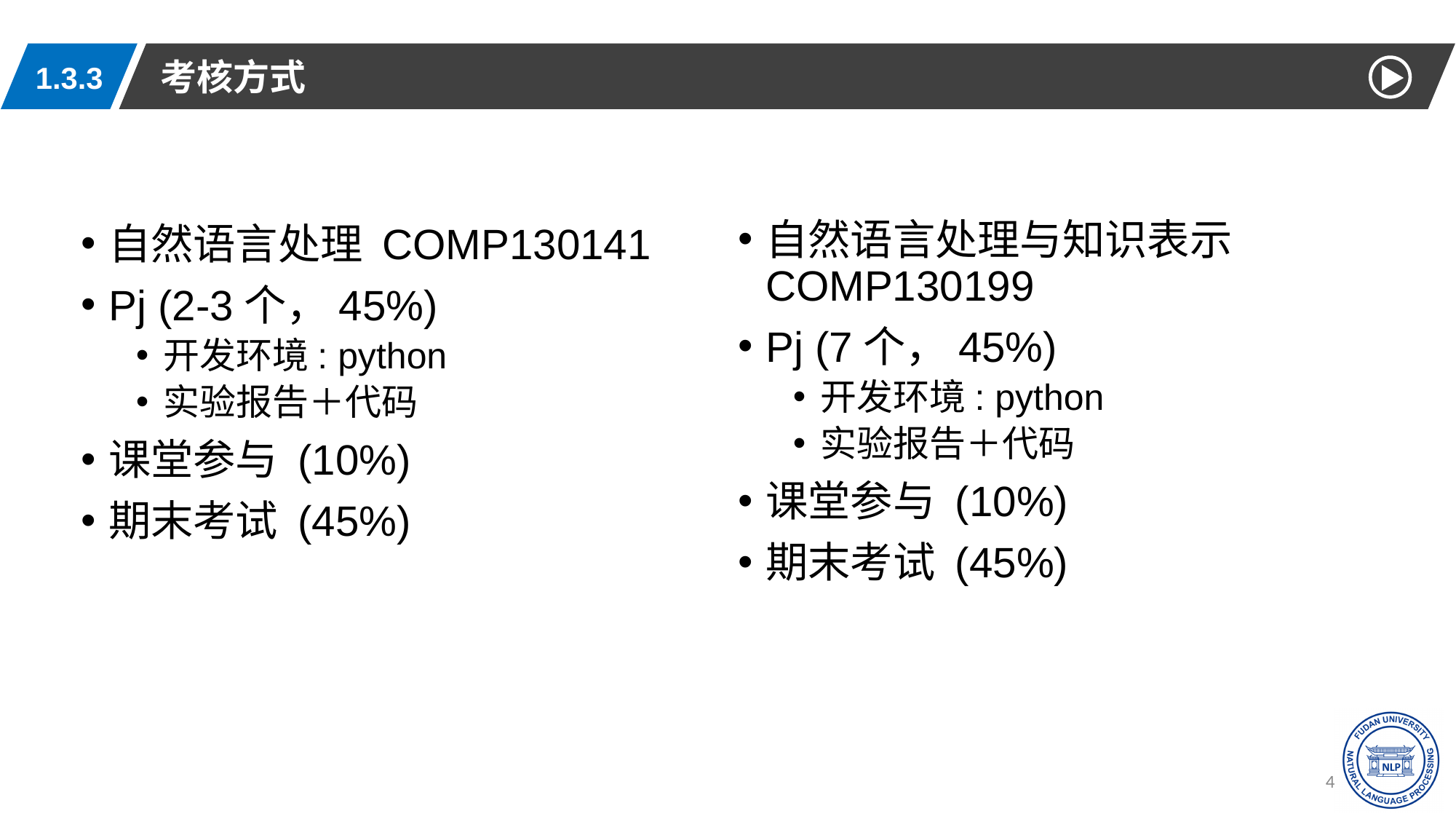

考核方式
1.3.3

自然语言处理与知识表示 COMP130199
Pj (7个，45%)
开发环境: python
实验报告＋代码
课堂参与 (10%)
期末考试 (45%)

自然语言处理 COMP130141
Pj (2-3个，45%)
开发环境: python
实验报告＋代码
课堂参与 (10%)
期末考试 (45%)

44